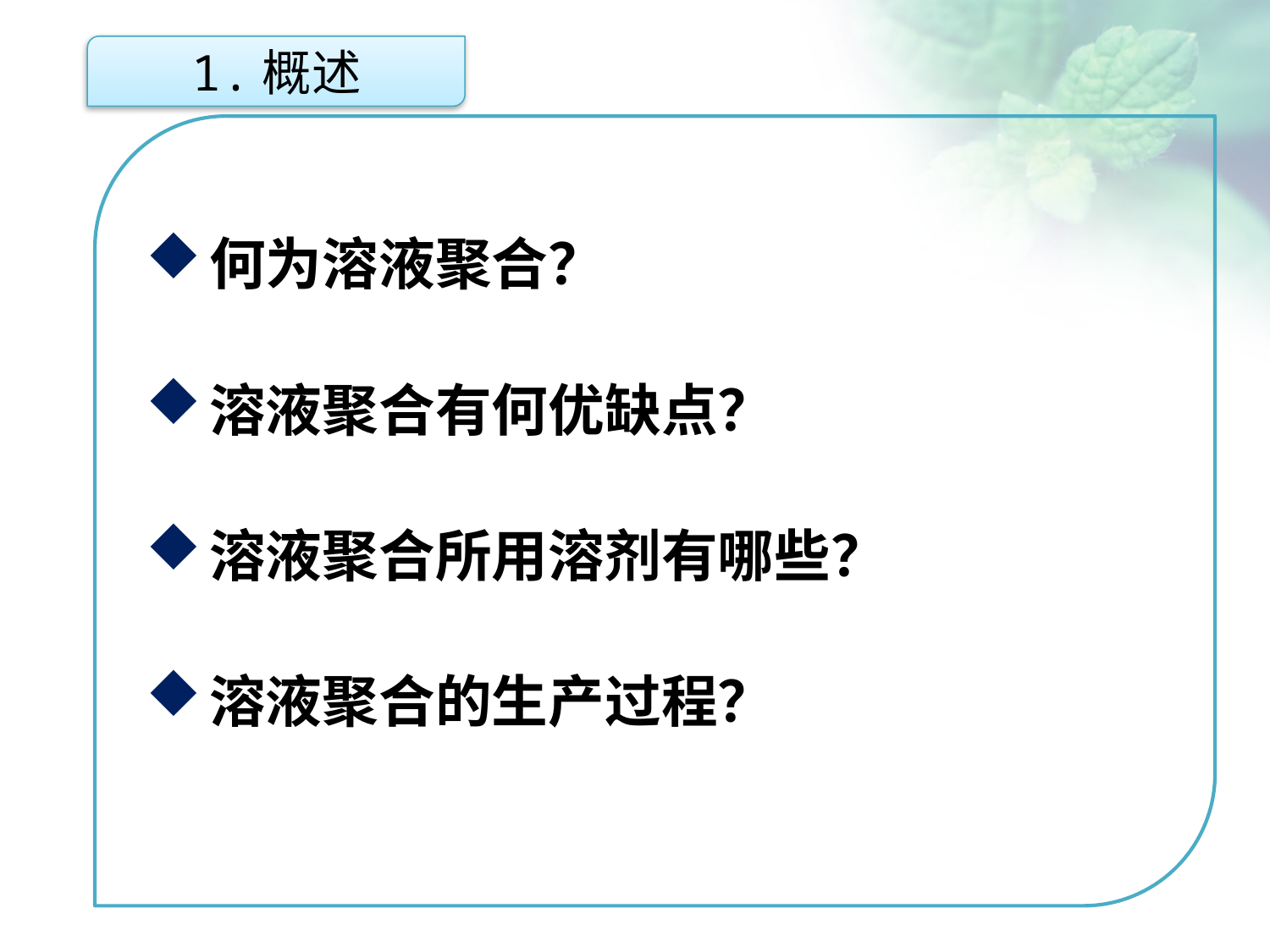

1.概述
何为溶液聚合？
溶液聚合有何优缺点？
溶液聚合所用溶剂有哪些？
溶液聚合的生产过程？
点击添加文本
点击添加文本
点击添加文本
点击添加文本